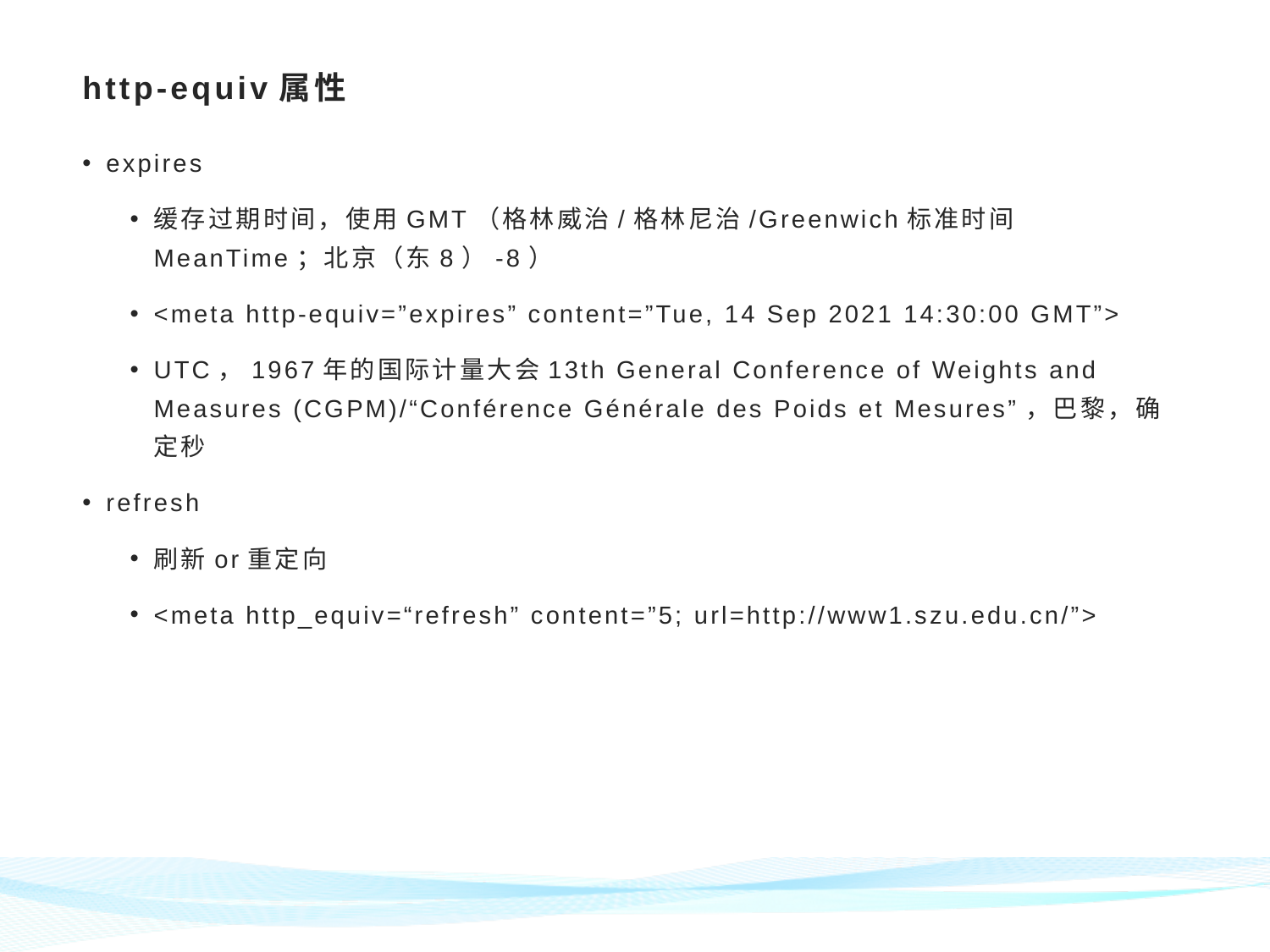

# http-equiv属性
expires
缓存过期时间，使用GMT（格林威治/格林尼治/Greenwich标准时间MeanTime；北京（东8）-8）
<meta http-equiv=”expires” content=”Tue, 14 Sep 2021 14:30:00 GMT”>
UTC，1967年的国际计量大会13th General Conference of Weights and Measures (CGPM)/“Conférence Générale des Poids et Mesures”，巴黎，确定秒
refresh
刷新or重定向
<meta http_equiv=“refresh” content=”5; url=http://www1.szu.edu.cn/”>